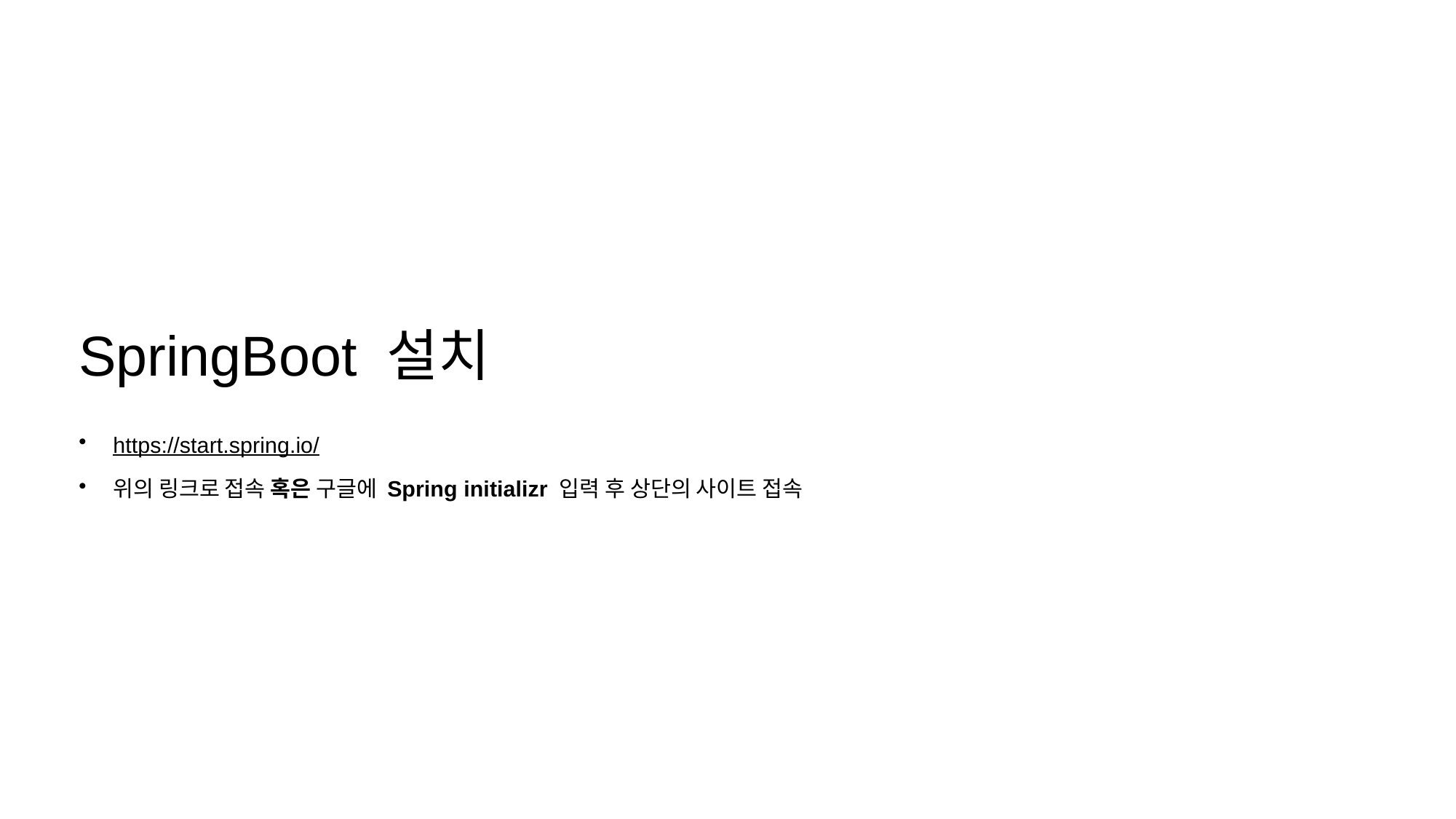

SpringBoot 설치
https://start.spring.io/
위의 링크로 접속 혹은 구글에 Spring initializr 입력 후 상단의 사이트 접속